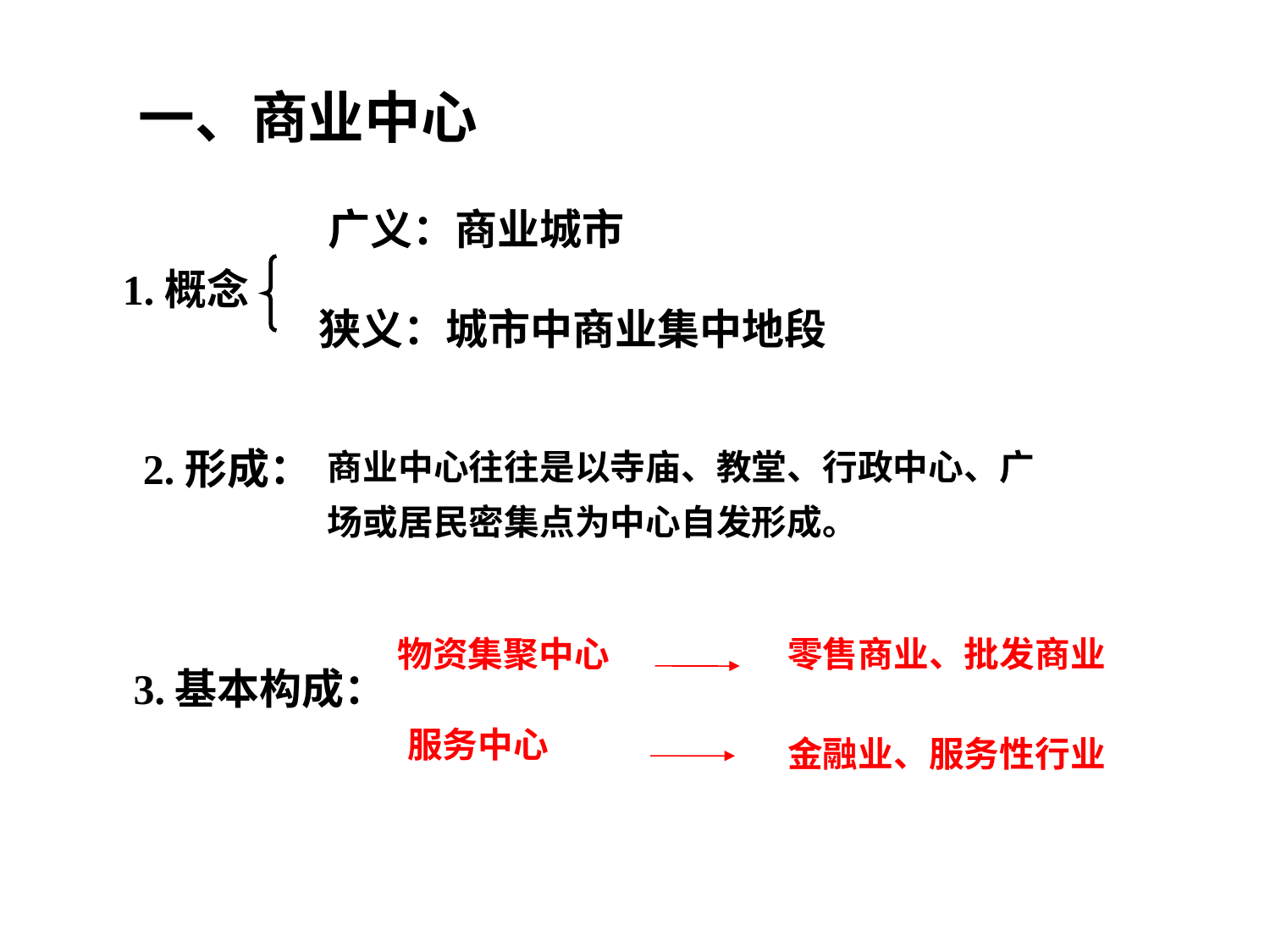

# 一、商业中心
广义：商业城市
1.概念

狭义：城市中商业集中地段
商业中心往往是以寺庙、教堂、行政中心、广场或居民密集点为中心自发形成。
2.形成：
物资集聚中心
零售商业、批发商业
3.基本构成：

服务中心
金融业、服务性行业